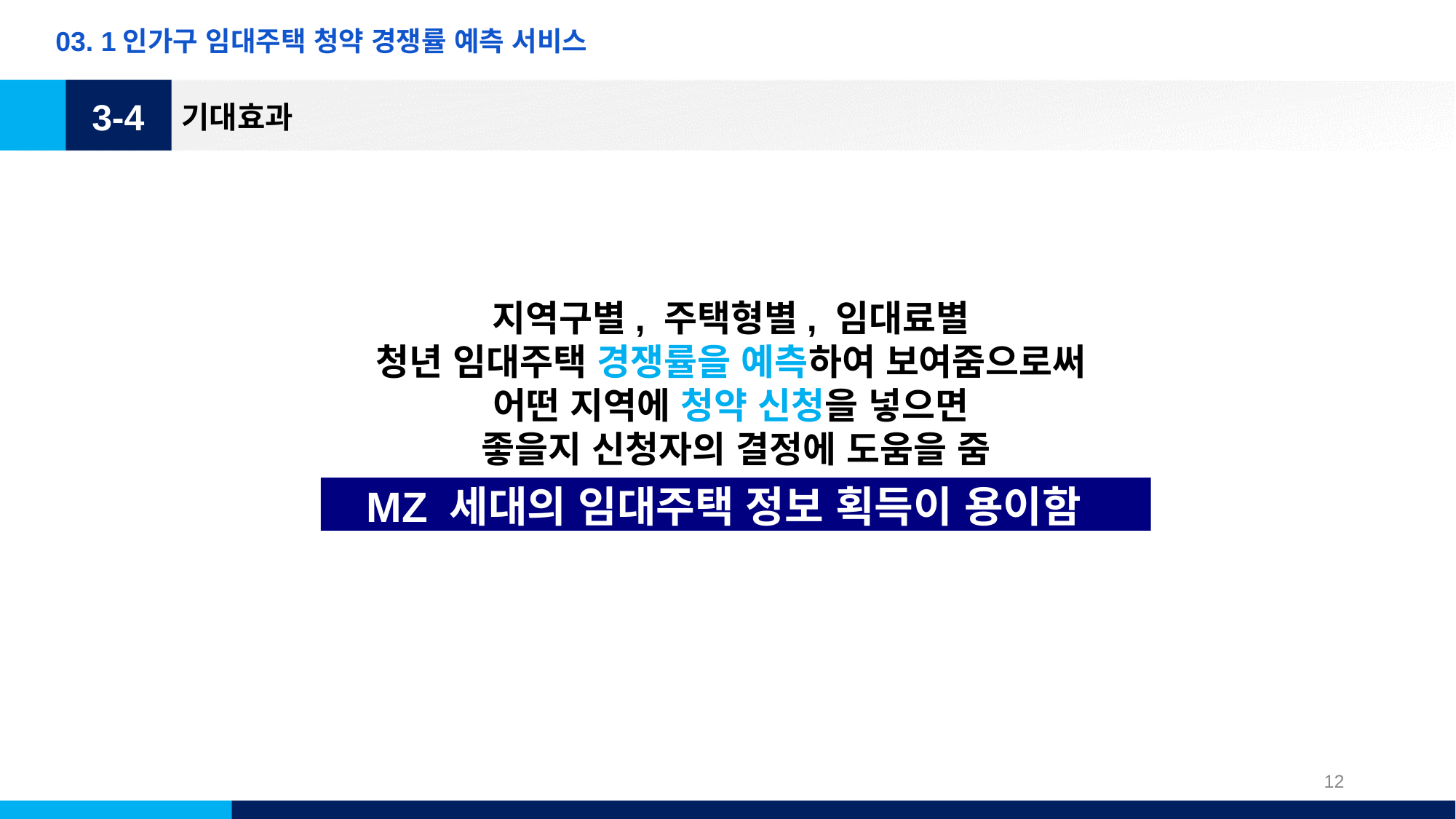

03. 1인가구 임대주택 청약 경쟁률 예측 서비스
3-4
기대효과
지역구별, 주택형별, 임대료별
청년 임대주택 경쟁률을 예측하여 보여줌으로써
어떤 지역에 청약 신청을 넣으면
좋을지 신청자의 결정에 도움을 줌
MZ 세대의 임대주택 정보 획득이 용이함
12